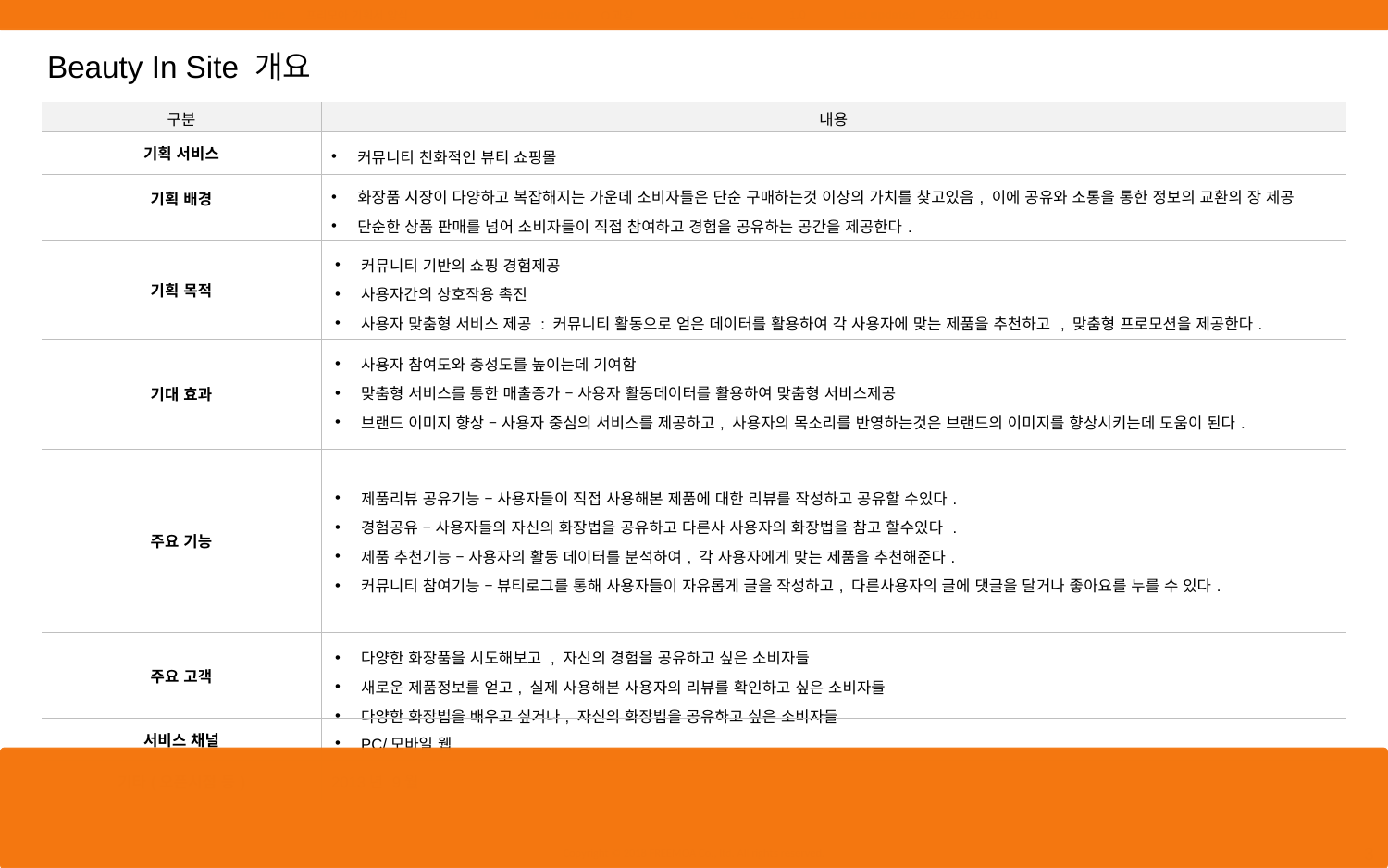

Beauty In Site 개요
| 구분 | 내용 |
| --- | --- |
| 기획 서비스 | 커뮤니티 친화적인 뷰티 쇼핑몰 |
| 기획 배경 | 화장품 시장이 다양하고 복잡해지는 가운데 소비자들은 단순 구매하는것 이상의 가치를 찾고있음, 이에 공유와 소통을 통한 정보의 교환의 장 제공 단순한 상품 판매를 넘어 소비자들이 직접 참여하고 경험을 공유하는 공간을 제공한다. |
| 기획 목적 | 커뮤니티 기반의 쇼핑 경험제공 사용자간의 상호작용 촉진 사용자 맞춤형 서비스 제공 : 커뮤니티 활동으로 얻은 데이터를 활용하여 각 사용자에 맞는 제품을 추천하고 , 맞춤형 프로모션을 제공한다. |
| 기대 효과 | 사용자 참여도와 충성도를 높이는데 기여함 맞춤형 서비스를 통한 매출증가 – 사용자 활동데이터를 활용하여 맞춤형 서비스제공 브랜드 이미지 향상 – 사용자 중심의 서비스를 제공하고, 사용자의 목소리를 반영하는것은 브랜드의 이미지를 향상시키는데 도움이 된다. |
| 주요 기능 | 제품리뷰 공유기능 – 사용자들이 직접 사용해본 제품에 대한 리뷰를 작성하고 공유할 수있다. 경험공유 – 사용자들의 자신의 화장법을 공유하고 다른사 사용자의 화장법을 참고 할수있다 . 제품 추천기능 – 사용자의 활동 데이터를 분석하여, 각 사용자에게 맞는 제품을 추천해준다. 커뮤니티 참여기능 – 뷰티로그를 통해 사용자들이 자유롭게 글을 작성하고, 다른사용자의 글에 댓글을 달거나 좋아요를 누를 수 있다. |
| 주요 고객 | 다양한 화장품을 시도해보고 , 자신의 경험을 공유하고 싶은 소비자들 새로운 제품정보를 얻고, 실제 사용해본 사용자의 리뷰를 확인하고 싶은 소비자들 다양한 화장법을 배우고 싶거나, 자신의 화장법을 공유하고 싶은 소비자들 |
| 서비스 채널 | PC/모바일 웹 |
| 기타(오픈시점 등) | 2013년 9월 |